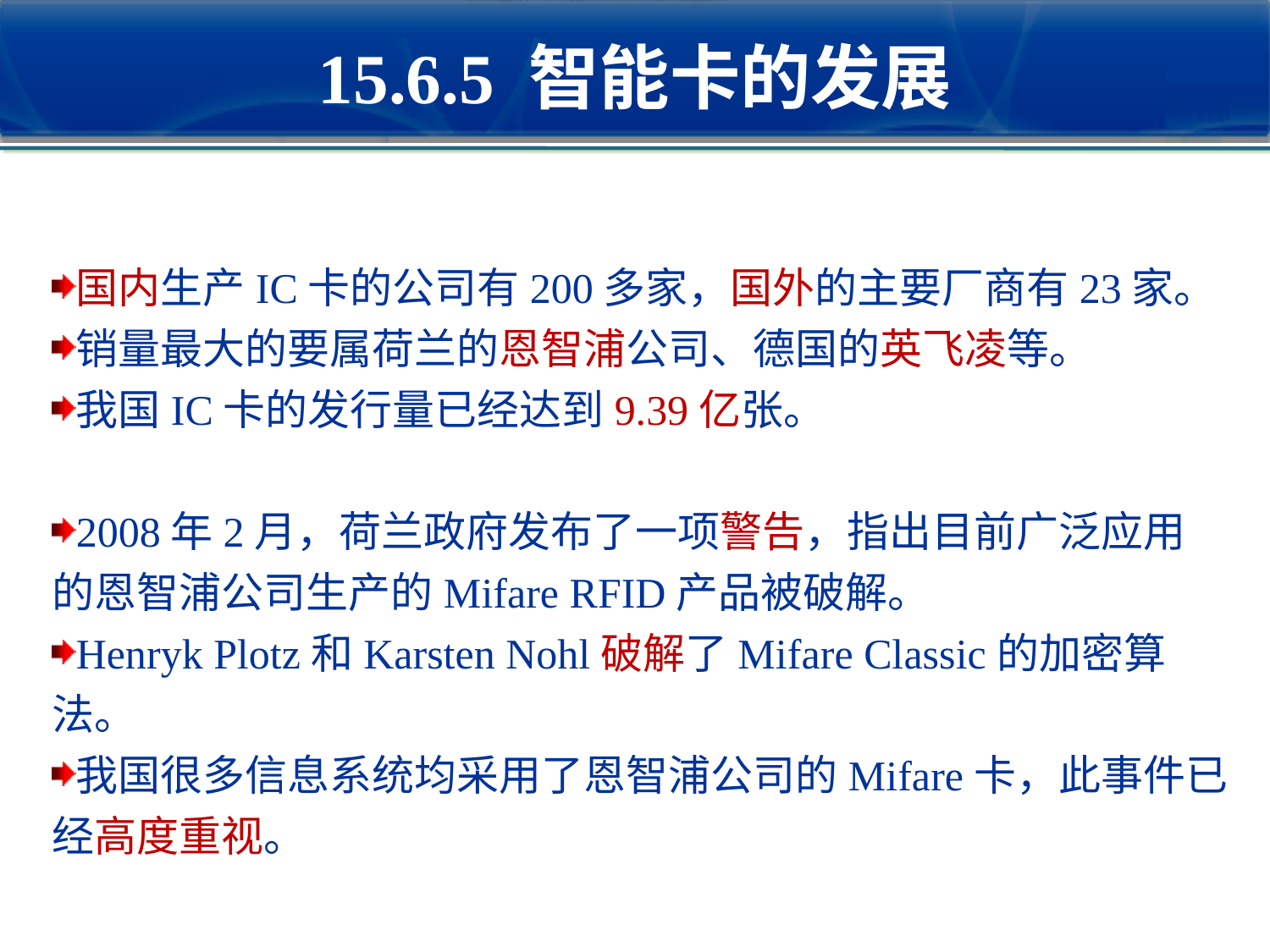

# 15.6.5 智能卡的发展
国内生产IC卡的公司有200多家，国外的主要厂商有23家。
销量最大的要属荷兰的恩智浦公司、德国的英飞凌等。
我国IC卡的发行量已经达到9.39亿张。

2008年2月，荷兰政府发布了一项警告，指出目前广泛应用的恩智浦公司生产的Mifare RFID产品被破解。
Henryk Plotz和Karsten Nohl破解了Mifare Classic的加密算法。
我国很多信息系统均采用了恩智浦公司的Mifare卡，此事件已经高度重视。